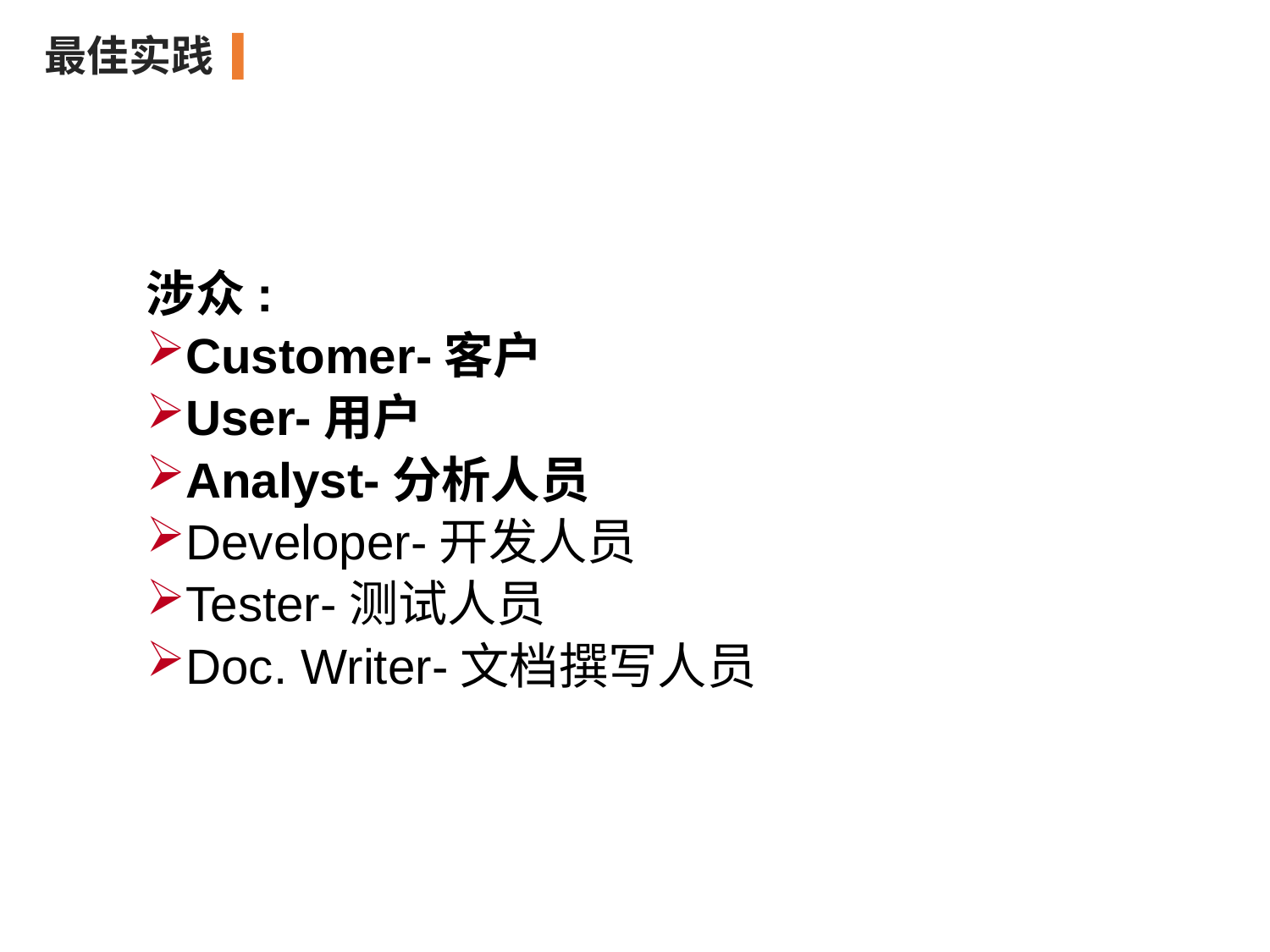

最佳实践

涉众:
Customer-客户
User-用户
Analyst-分析人员
Developer-开发人员
Tester-测试人员
Doc. Writer-文档撰写人员